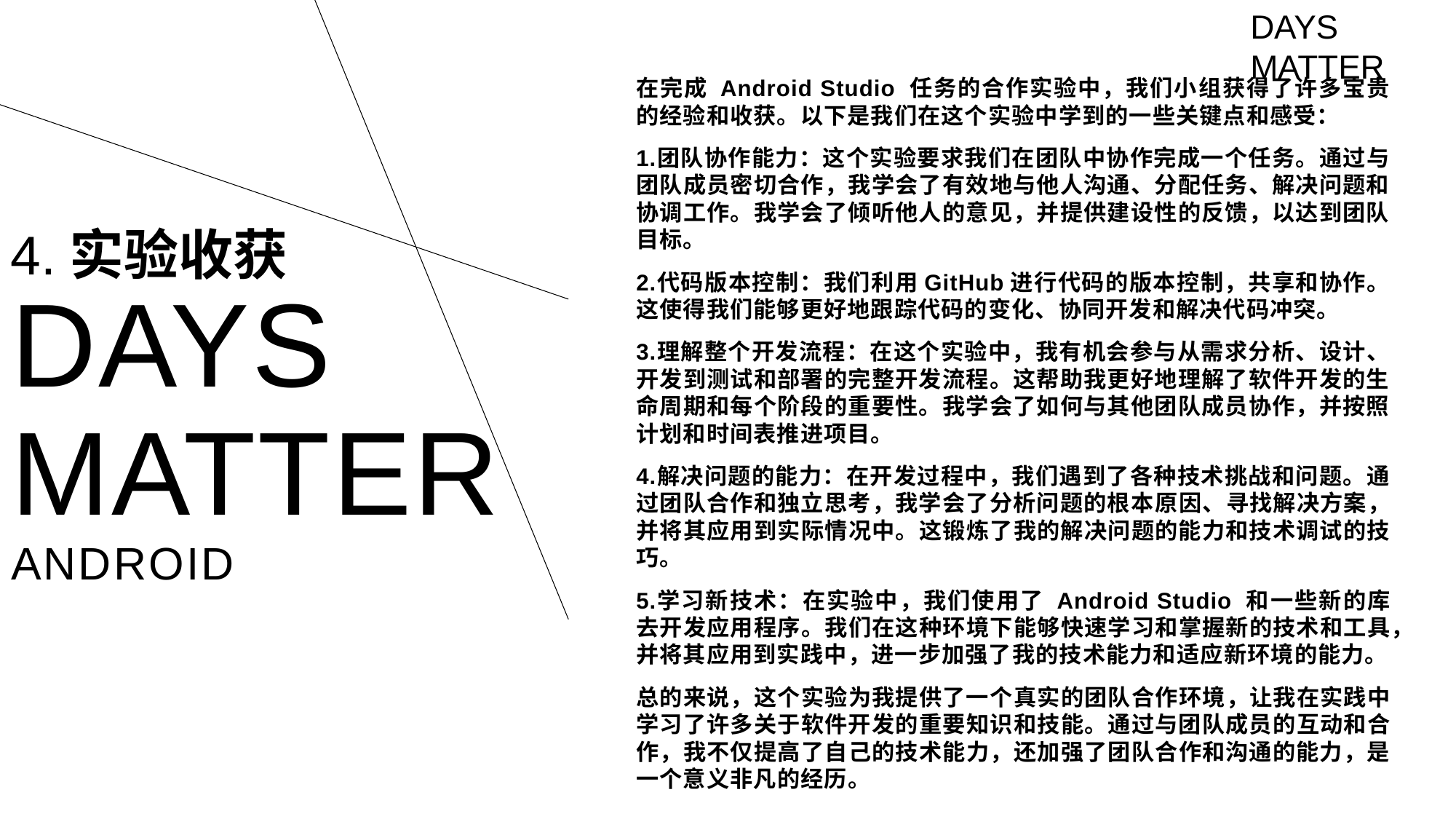

DAYS MATTER

在完成 Android Studio 任务的合作实验中，我们小组获得了许多宝贵的经验和收获。以下是我们在这个实验中学到的一些关键点和感受：
团队协作能力：这个实验要求我们在团队中协作完成一个任务。通过与团队成员密切合作，我学会了有效地与他人沟通、分配任务、解决问题和协调工作。我学会了倾听他人的意见，并提供建设性的反馈，以达到团队目标。
代码版本控制：我们利用GitHub进行代码的版本控制，共享和协作。这使得我们能够更好地跟踪代码的变化、协同开发和解决代码冲突。
理解整个开发流程：在这个实验中，我有机会参与从需求分析、设计、开发到测试和部署的完整开发流程。这帮助我更好地理解了软件开发的生命周期和每个阶段的重要性。我学会了如何与其他团队成员协作，并按照计划和时间表推进项目。
解决问题的能力：在开发过程中，我们遇到了各种技术挑战和问题。通过团队合作和独立思考，我学会了分析问题的根本原因、寻找解决方案，并将其应用到实际情况中。这锻炼了我的解决问题的能力和技术调试的技巧。
学习新技术：在实验中，我们使用了 Android Studio 和一些新的库去开发应用程序。我们在这种环境下能够快速学习和掌握新的技术和工具，并将其应用到实践中，进一步加强了我的技术能力和适应新环境的能力。
总的来说，这个实验为我提供了一个真实的团队合作环境，让我在实践中学习了许多关于软件开发的重要知识和技能。通过与团队成员的互动和合作，我不仅提高了自己的技术能力，还加强了团队合作和沟通的能力，是一个意义非凡的经历。
4.实验收获
DAYS MATTER
Android